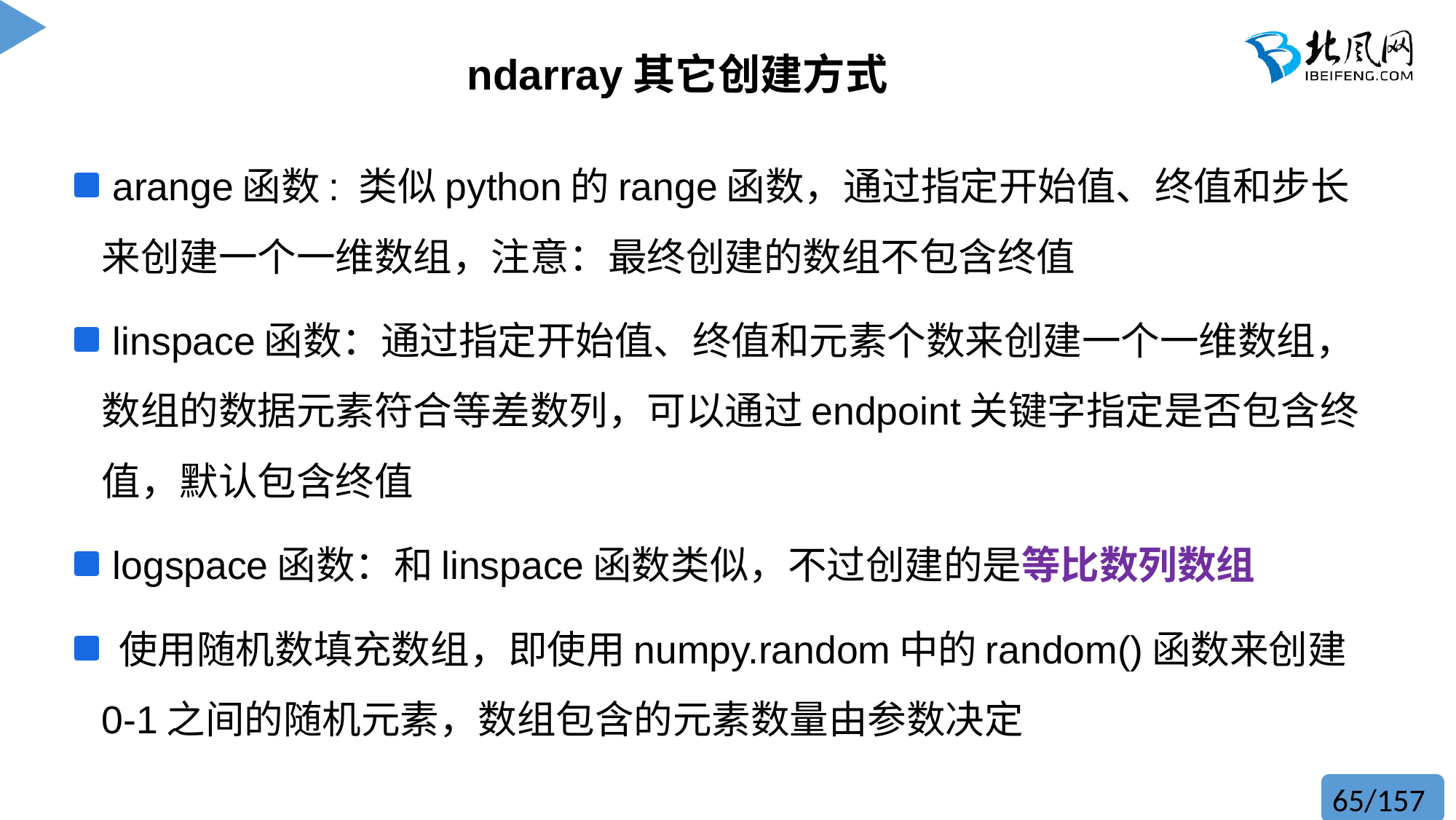

# ndarray其它创建方式
 arange函数: 类似python的range函数，通过指定开始值、终值和步长来创建一个一维数组，注意：最终创建的数组不包含终值
 linspace函数：通过指定开始值、终值和元素个数来创建一个一维数组，数组的数据元素符合等差数列，可以通过endpoint关键字指定是否包含终值，默认包含终值
 logspace函数：和linspace函数类似，不过创建的是等比数列数组
 使用随机数填充数组，即使用numpy.random中的random()函数来创建0-1之间的随机元素，数组包含的元素数量由参数决定